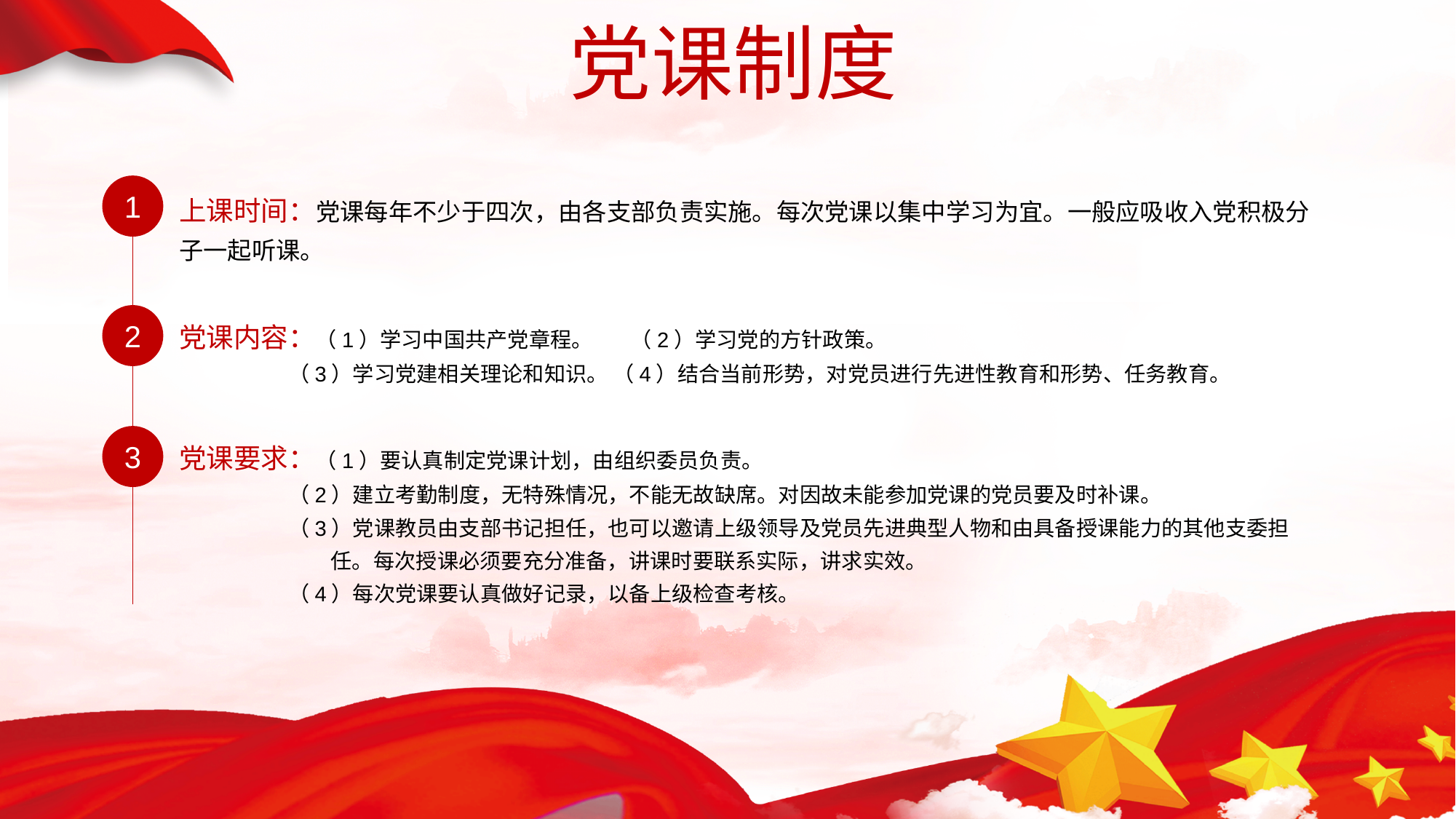

党课制度
1
上课时间：党课每年不少于四次，由各支部负责实施。每次党课以集中学习为宜。一般应吸收入党积极分子一起听课。
2
党课内容：（1）学习中国共产党章程。        （2）学习党的方针政策。
                      （3）学习党建相关理论和知识。 （4）结合当前形势，对党员进行先进性教育和形势、任务教育。
3
党课要求：（1）要认真制定党课计划，由组织委员负责。
                      （2）建立考勤制度，无特殊情况，不能无故缺席。对因故未能参加党课的党员要及时补课。
                      （3）党课教员由支部书记担任，也可以邀请上级领导及党员先进典型人物和由具备授课能力的其他支委担
                               任。每次授课必须要充分准备，讲课时要联系实际，讲求实效。
                      （4）每次党课要认真做好记录，以备上级检查考核。